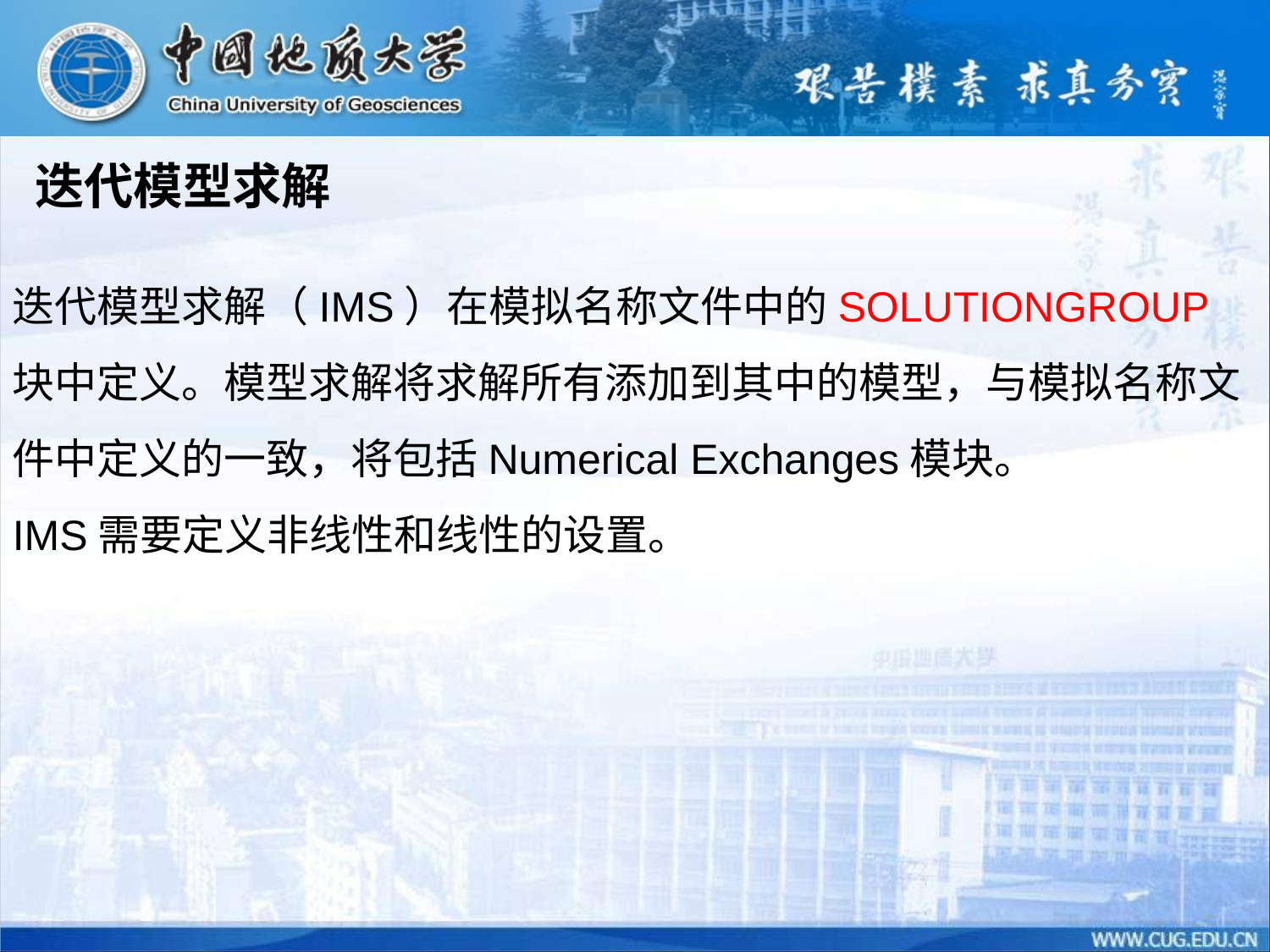

迭代模型求解
迭代模型求解（IMS）在模拟名称文件中的SOLUTIONGROUP块中定义。模型求解将求解所有添加到其中的模型，与模拟名称文件中定义的一致，将包括Numerical Exchanges模块。
IMS需要定义非线性和线性的设置。